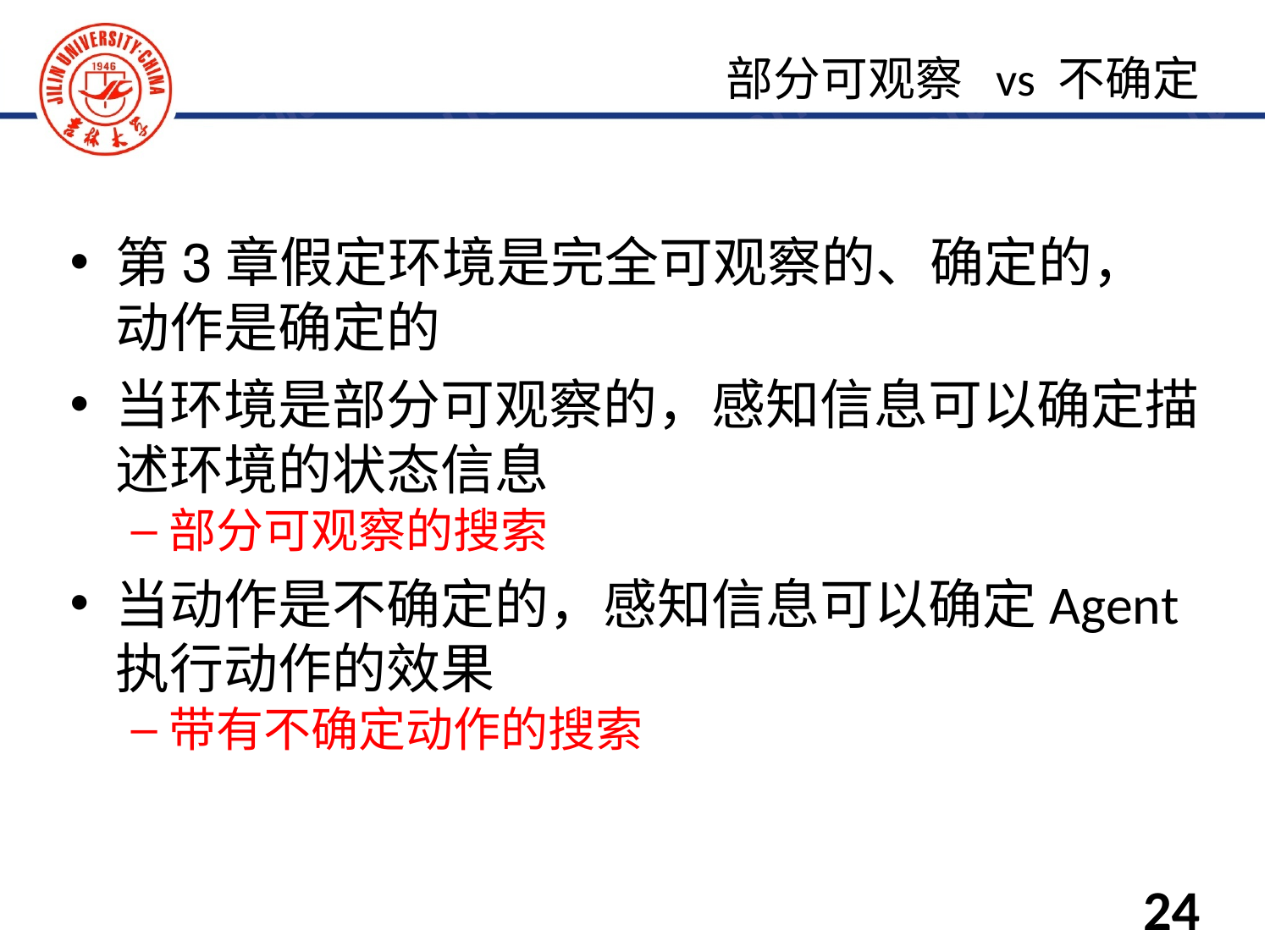

第3章假定环境是完全可观察的、确定的，动作是确定的
当环境是部分可观察的，感知信息可以确定描述环境的状态信息
部分可观察的搜索
当动作是不确定的，感知信息可以确定Agent执行动作的效果
带有不确定动作的搜索
部分可观察  vs 不确定
24